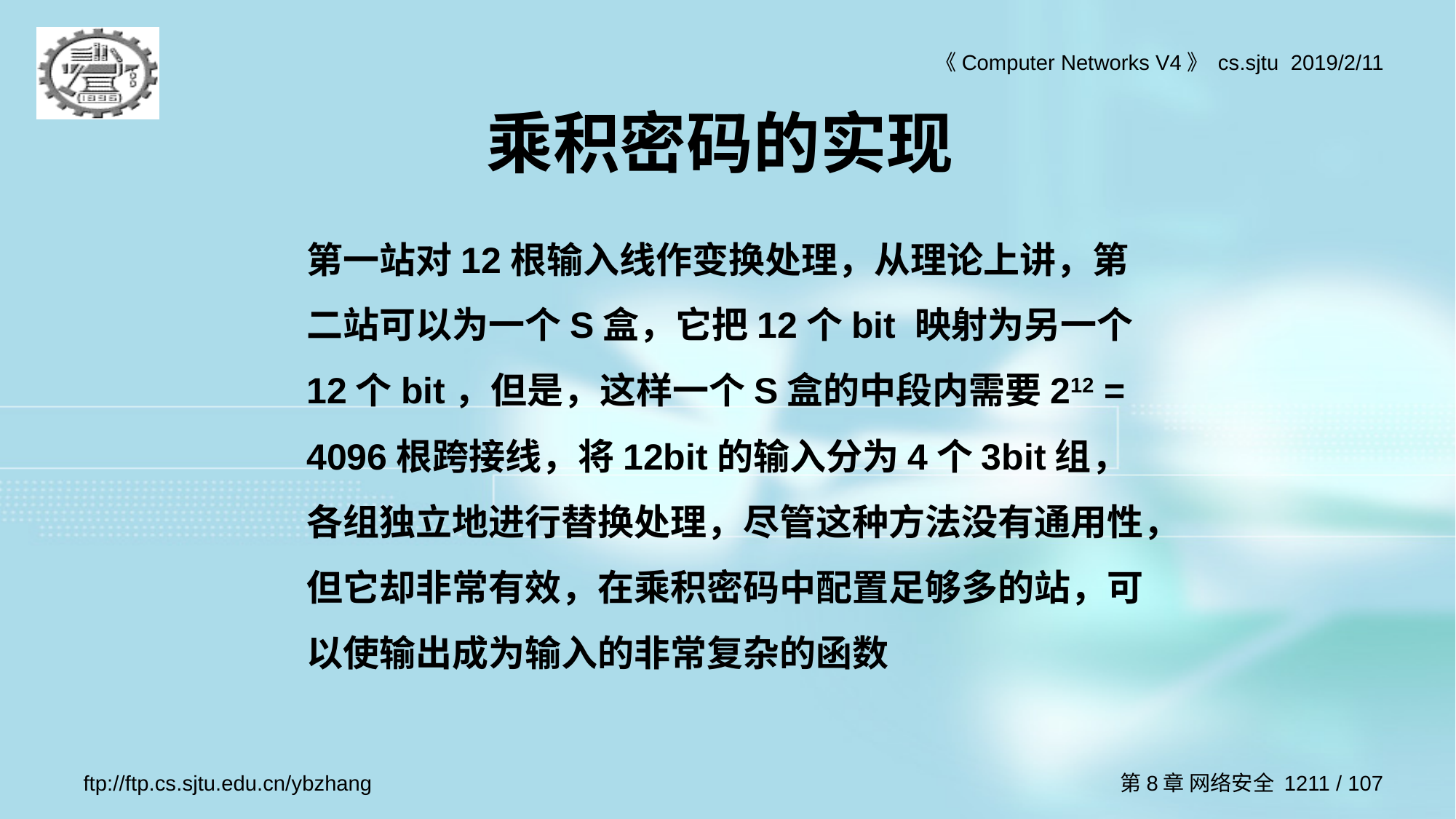

# 乘积密码的实现
第一站对12根输入线作变换处理，从理论上讲，第二站可以为一个S盒，它把12个bit 映射为另一个12个bit，但是，这样一个S盒的中段内需要212 = 4096根跨接线，将12bit的输入分为4个3bit组，各组独立地进行替换处理，尽管这种方法没有通用性，但它却非常有效，在乘积密码中配置足够多的站，可以使输出成为输入的非常复杂的函数